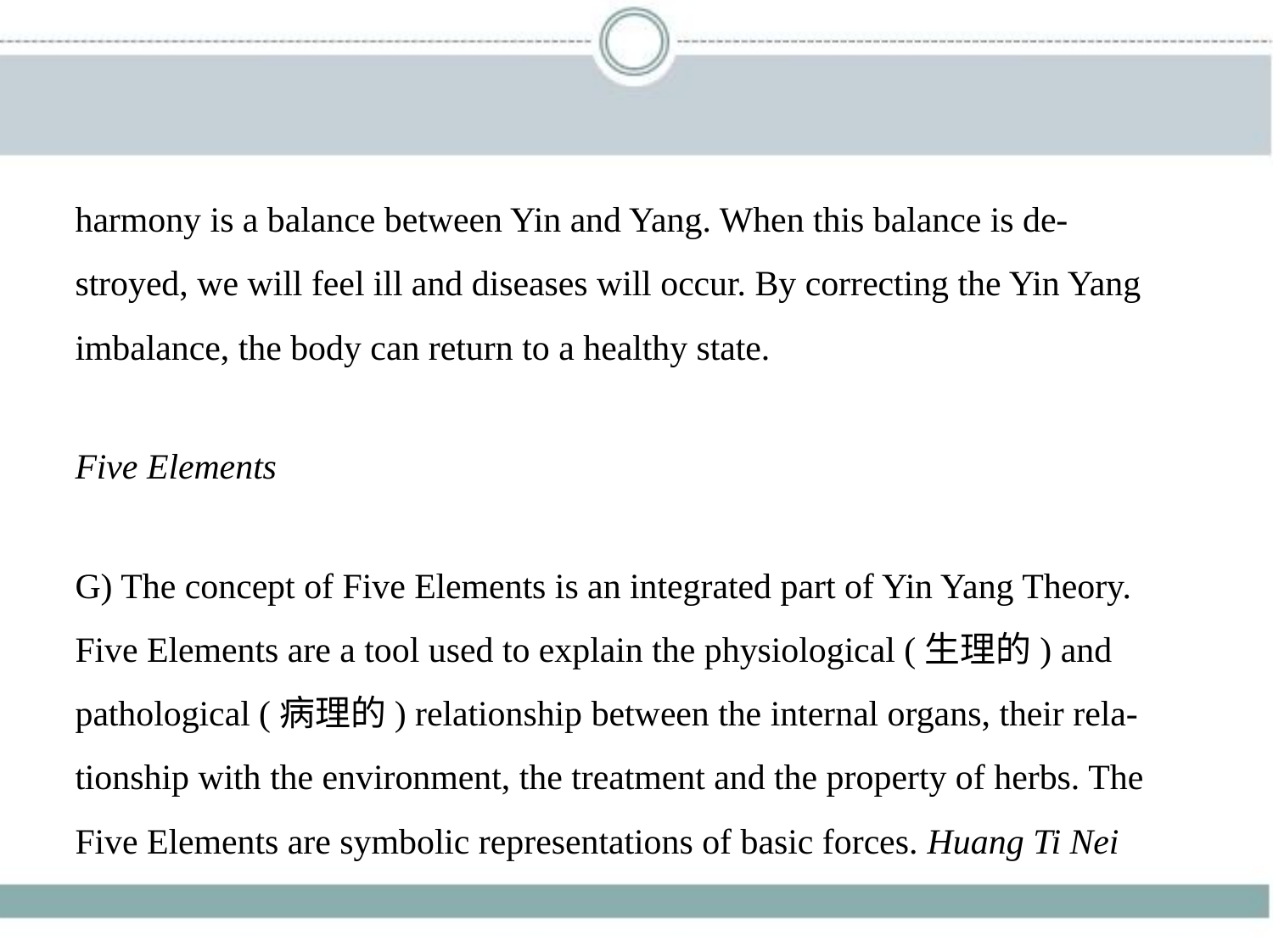

harmony is a balance between Yin and Yang. When this balance is de-
stroyed, we will feel ill and diseases will occur. By correcting the Yin Yang
imbalance, the body can return to a healthy state.
Five Elements
G) The concept of Five Elements is an integrated part of Yin Yang Theory.
Five Elements are a tool used to explain the physiological (生理的) and
pathological (病理的) relationship between the internal organs, their rela-
tionship with the environment, the treatment and the property of herbs. The
Five Elements are symbolic representations of basic forces. Huang Ti Nei